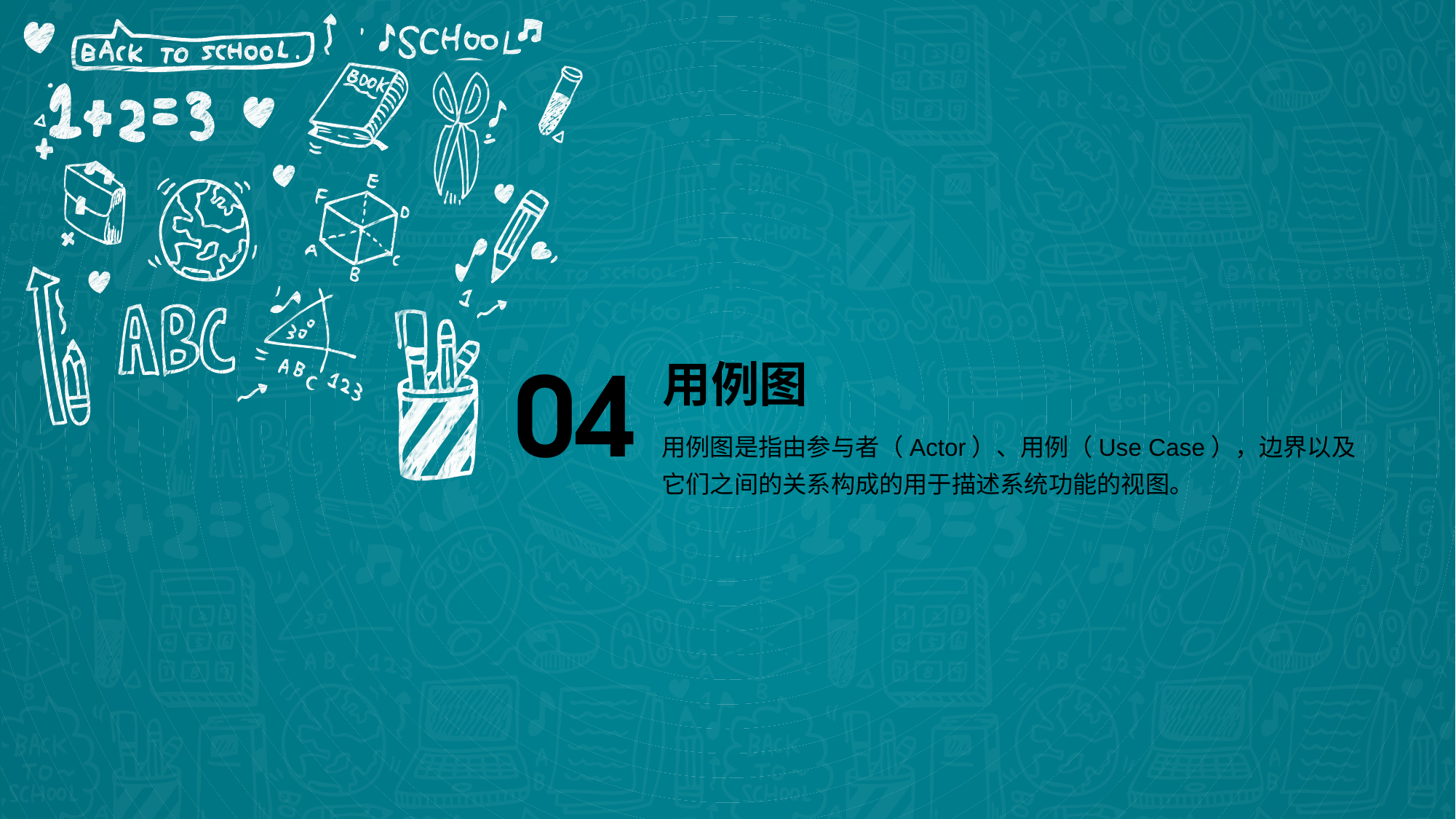

04
用例图
用例图是指由参与者（Actor）、用例（Use Case），边界以及它们之间的关系构成的用于描述系统功能的视图。